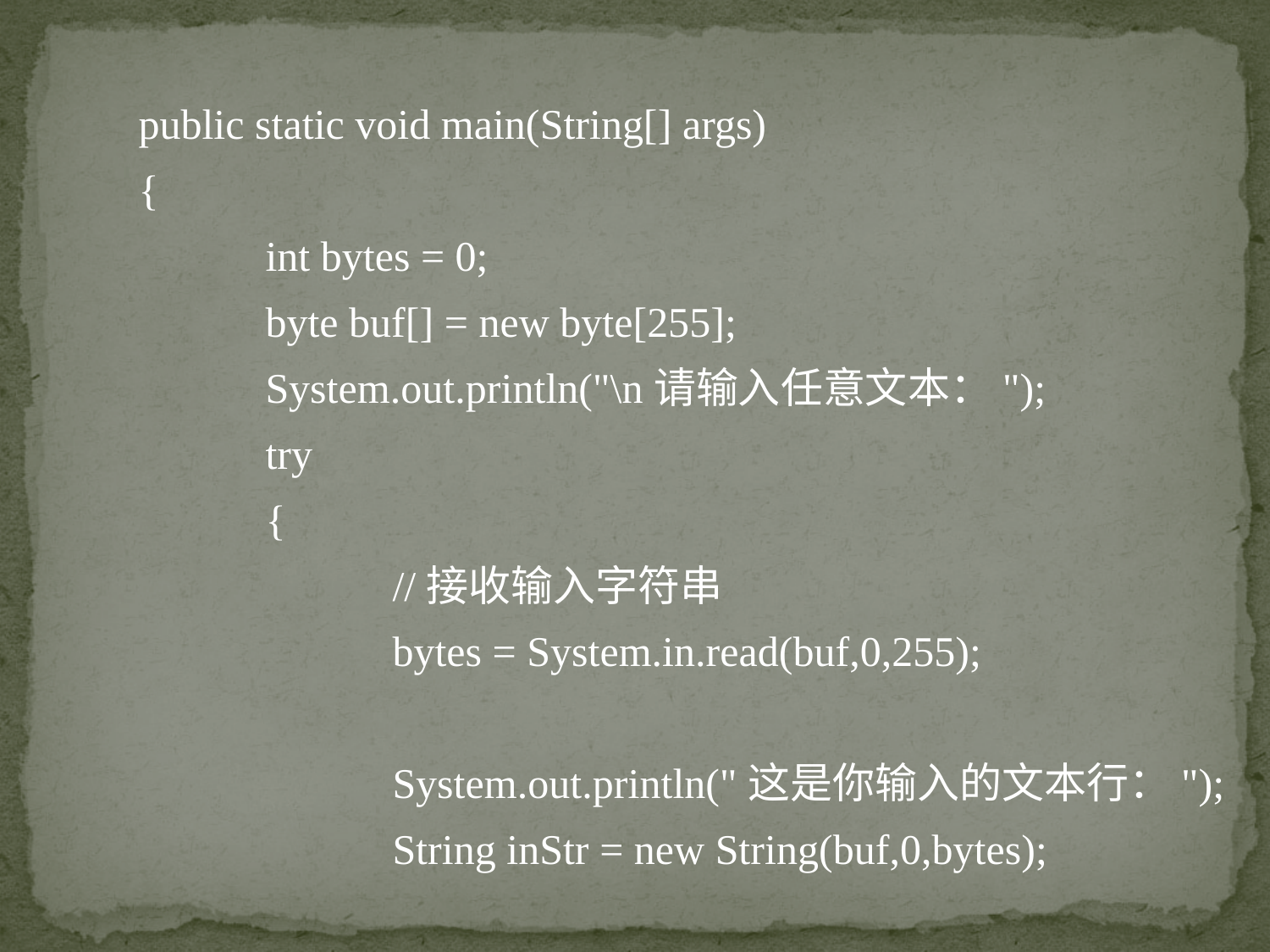

public static void main(String[] args)
	{
		int bytes = 0;
		byte buf[] = new byte[255];
		System.out.println("\n请输入任意文本：");
		try
		{
              		//接收输入字符串
			bytes = System.in.read(buf,0,255);

			System.out.println("这是你输入的文本行：");
			String inStr = new String(buf,0,bytes);